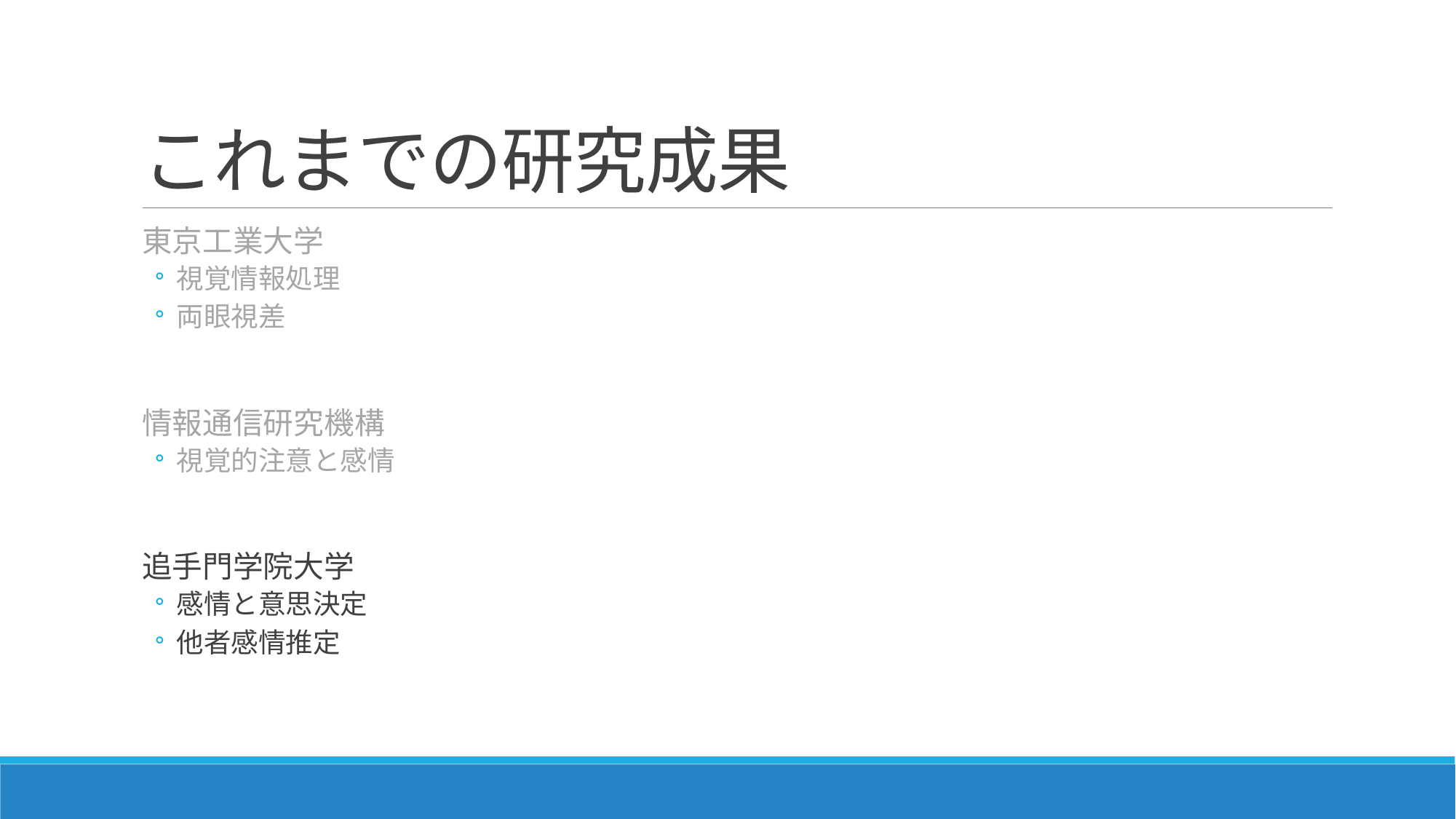

# これまでの研究成果
東京工業大学
視覚情報処理
両眼視差

情報通信研究機構
視覚的注意と感情

追手門学院大学
感情と意思決定
他者感情推定